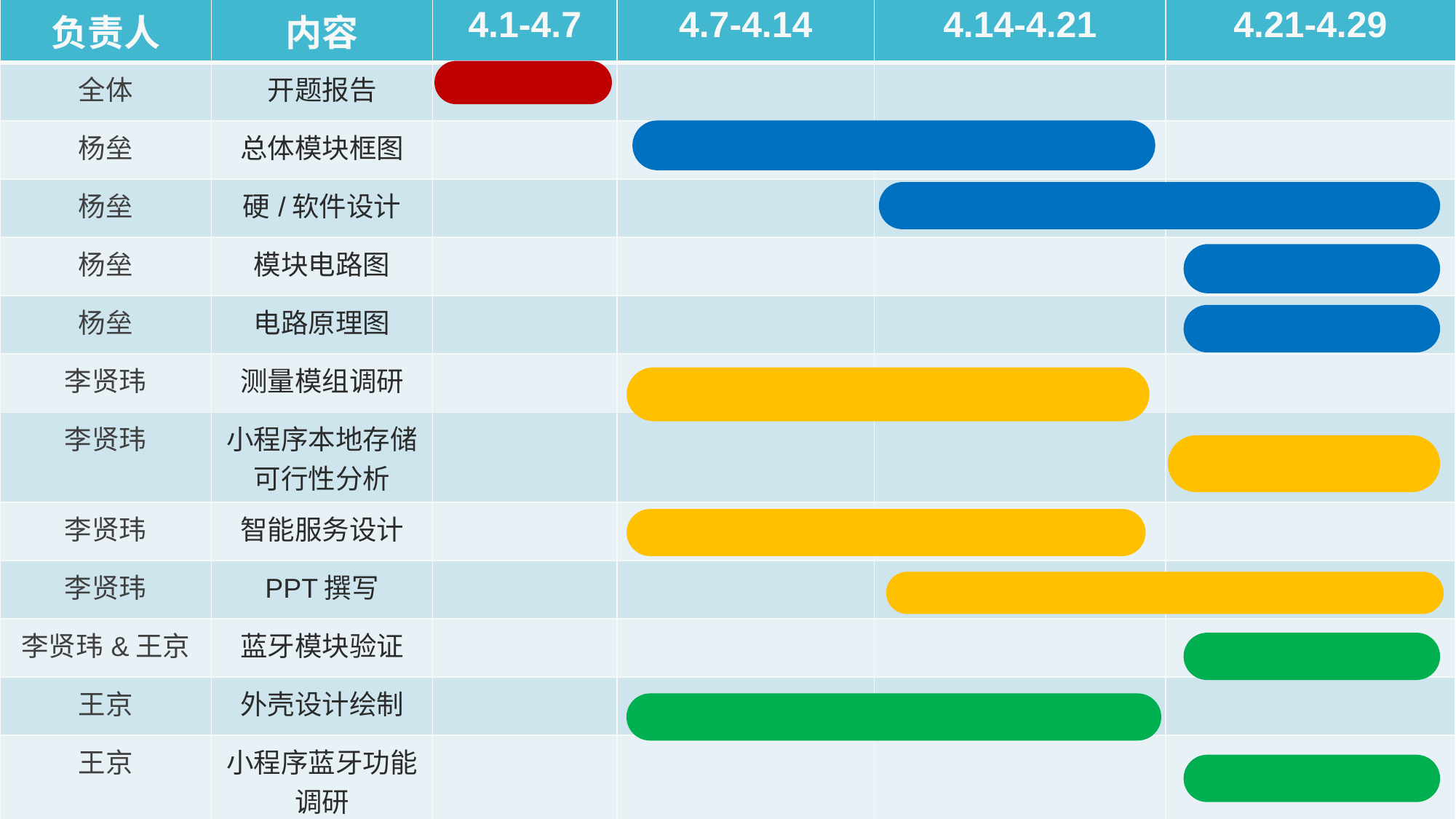

| 负责人 | 内容 | 4.1-4.7 | 4.7-4.14 | 4.14-4.21 | 4.21-4.29 |
| --- | --- | --- | --- | --- | --- |
| 全体 | 开题报告 |  |  |  |  |
| 杨垒 | 总体模块框图 |  |  |  |  |
| 杨垒 | 硬/软件设计 |  |  |  |  |
| 杨垒 | 模块电路图 |  |  |  |  |
| 杨垒 | 电路原理图 |  |  |  |  |
| 李贤玮 | 测量模组调研 |  |  |  |  |
| 李贤玮 | 小程序本地存储可行性分析 |  |  |  |  |
| 李贤玮 | 智能服务设计 |  |  |  |  |
| 李贤玮 | PPT撰写 |  |  |  |  |
| 李贤玮&王京 | 蓝牙模块验证 |  |  |  |  |
| 王京 | 外壳设计绘制 |  |  |  |  |
| 王京 | 小程序蓝牙功能调研 |  |  |  |  |